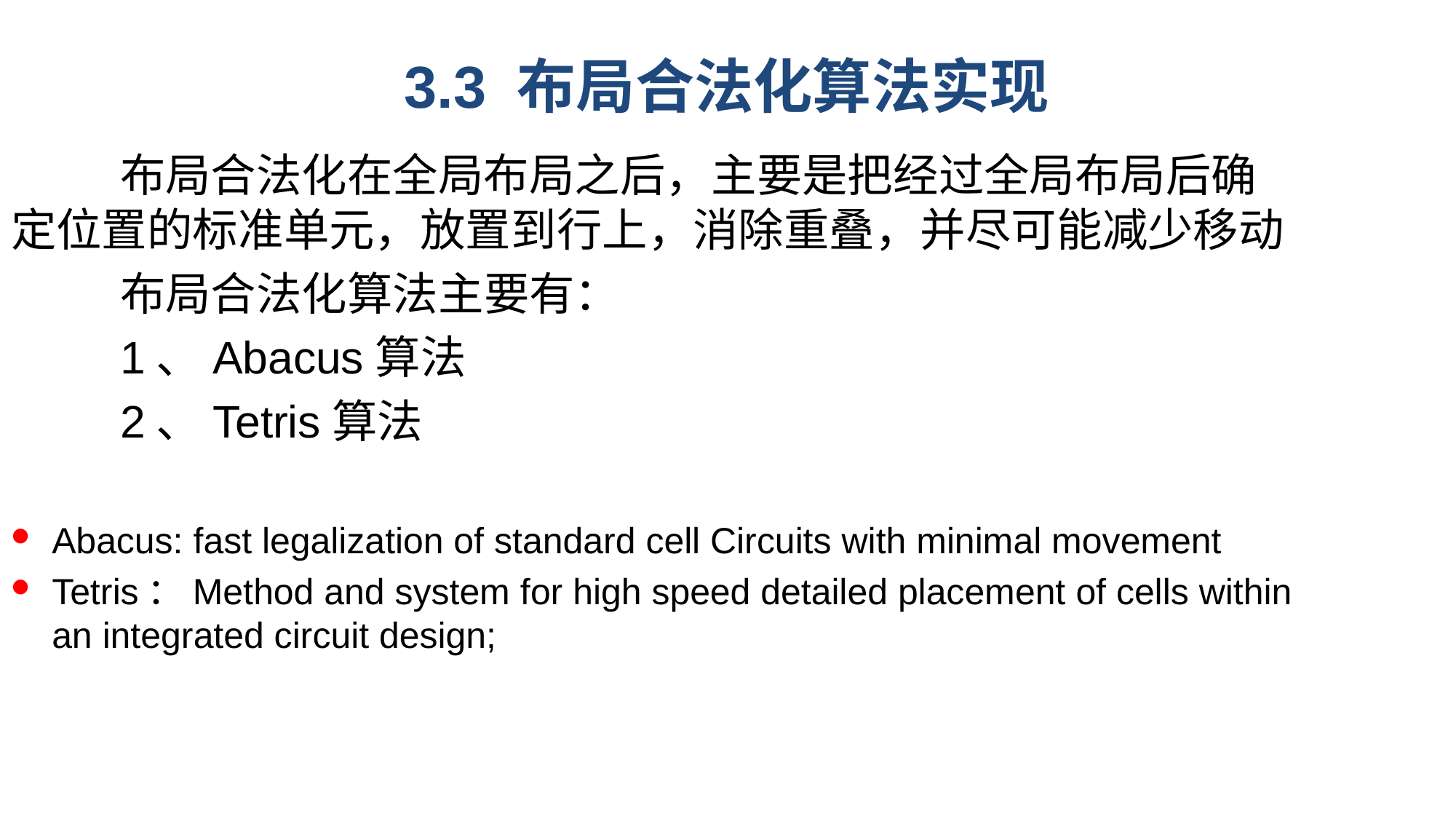

# 3.3 布局合法化算法实现
	布局合法化在全局布局之后，主要是把经过全局布局后确定位置的标准单元，放置到行上，消除重叠，并尽可能减少移动
	布局合法化算法主要有：
	1、Abacus算法
	2、Tetris算法

Abacus: fast legalization of standard cell Circuits with minimal movement
Tetris：Method and system for high speed detailed placement of cells within an integrated circuit design;